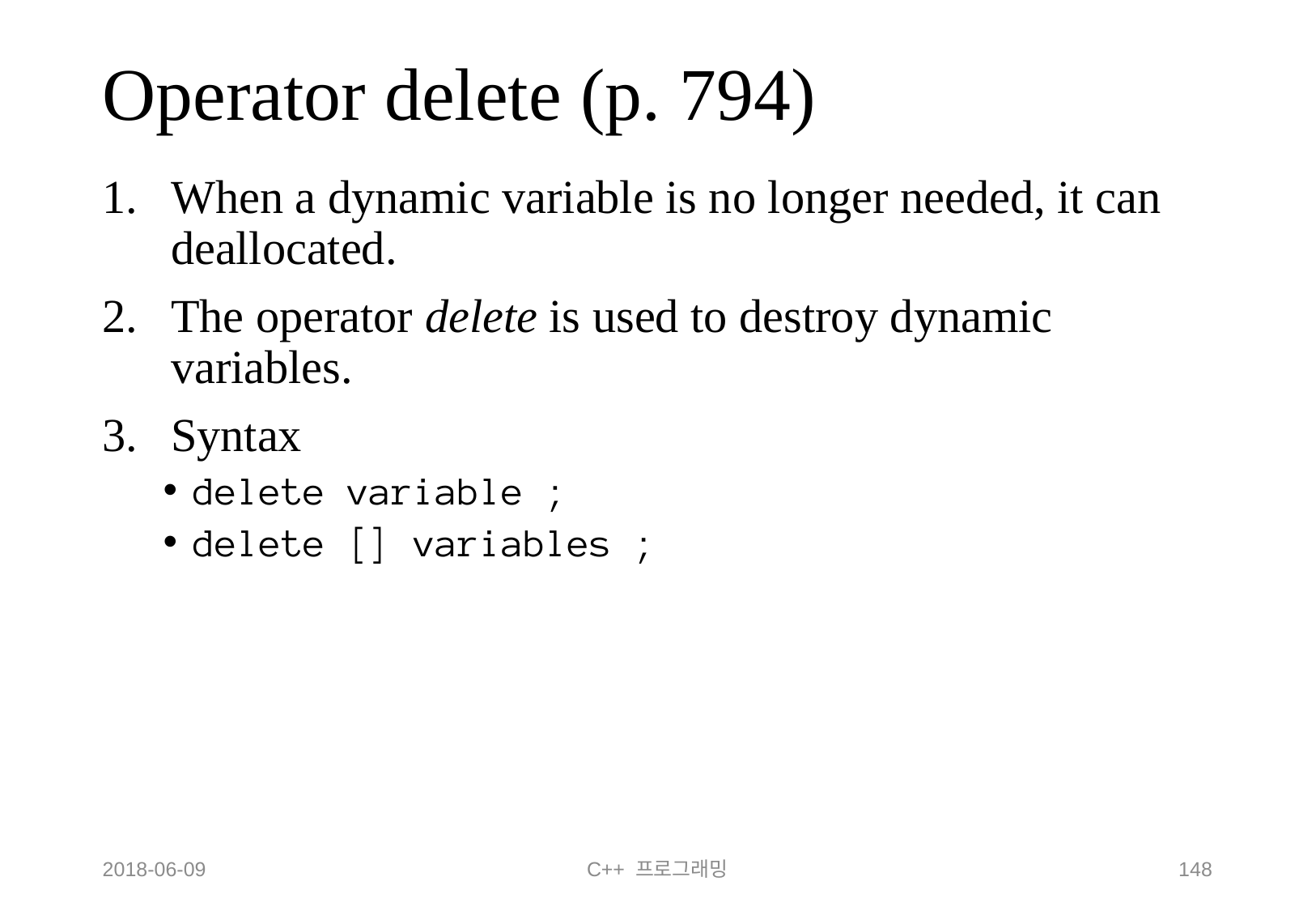

# Operator delete (p. 794)
When a dynamic variable is no longer needed, it can deallocated.
The operator delete is used to destroy dynamic variables.
Syntax
delete variable ;
delete [] variables ;
2018-06-09
C++ 프로그래밍
148